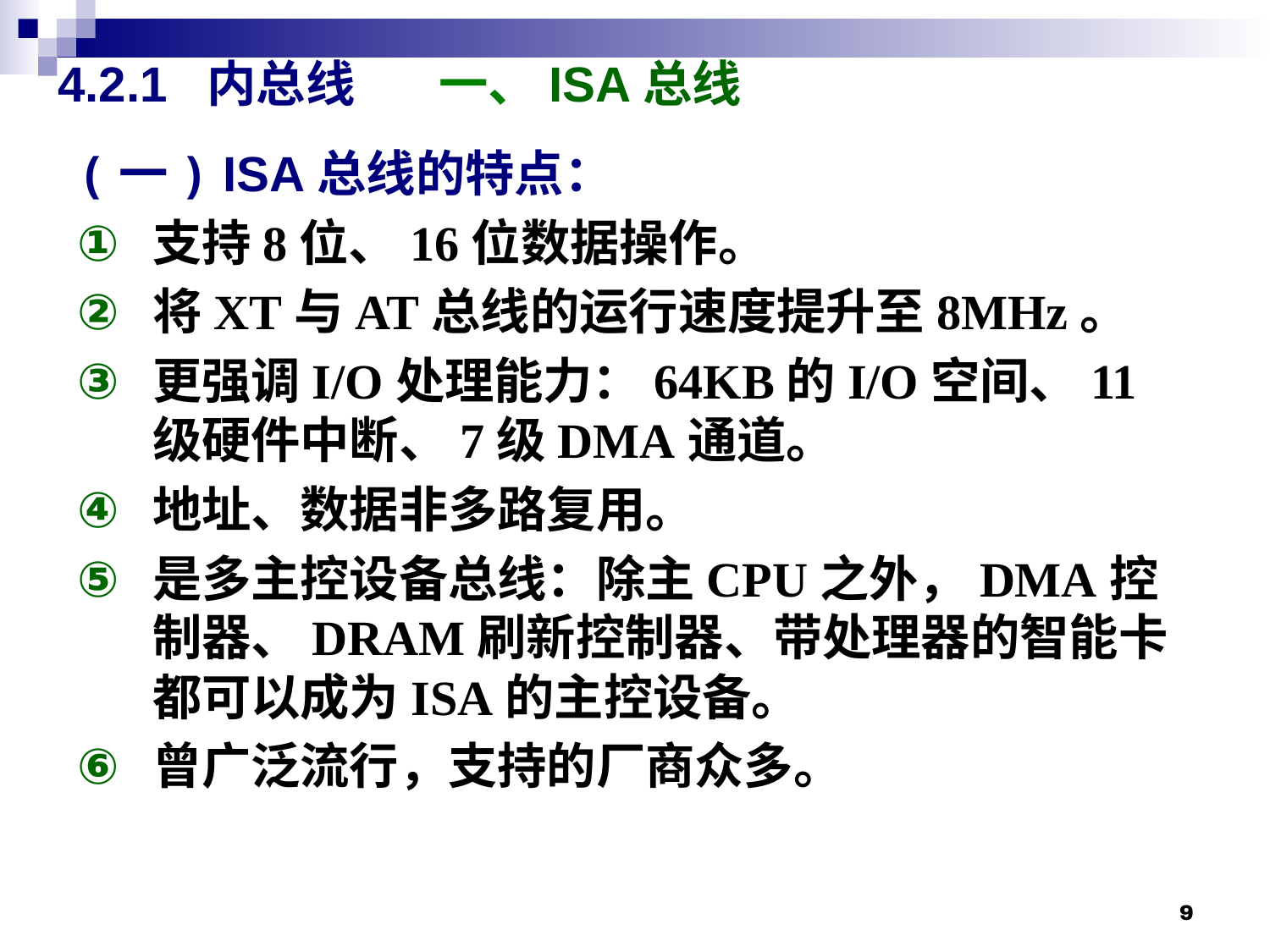

# 4.2.1  内总线 	一、ISA总线
(一) ISA总线的特点：
支持8位、16位数据操作。
将XT与AT总线的运行速度提升至8MHz。
更强调I/O处理能力：64KB的I/O空间、11级硬件中断、7级DMA通道。
地址、数据非多路复用。
是多主控设备总线：除主CPU之外，DMA控制器、DRAM刷新控制器、带处理器的智能卡都可以成为ISA的主控设备。
曾广泛流行，支持的厂商众多。
9